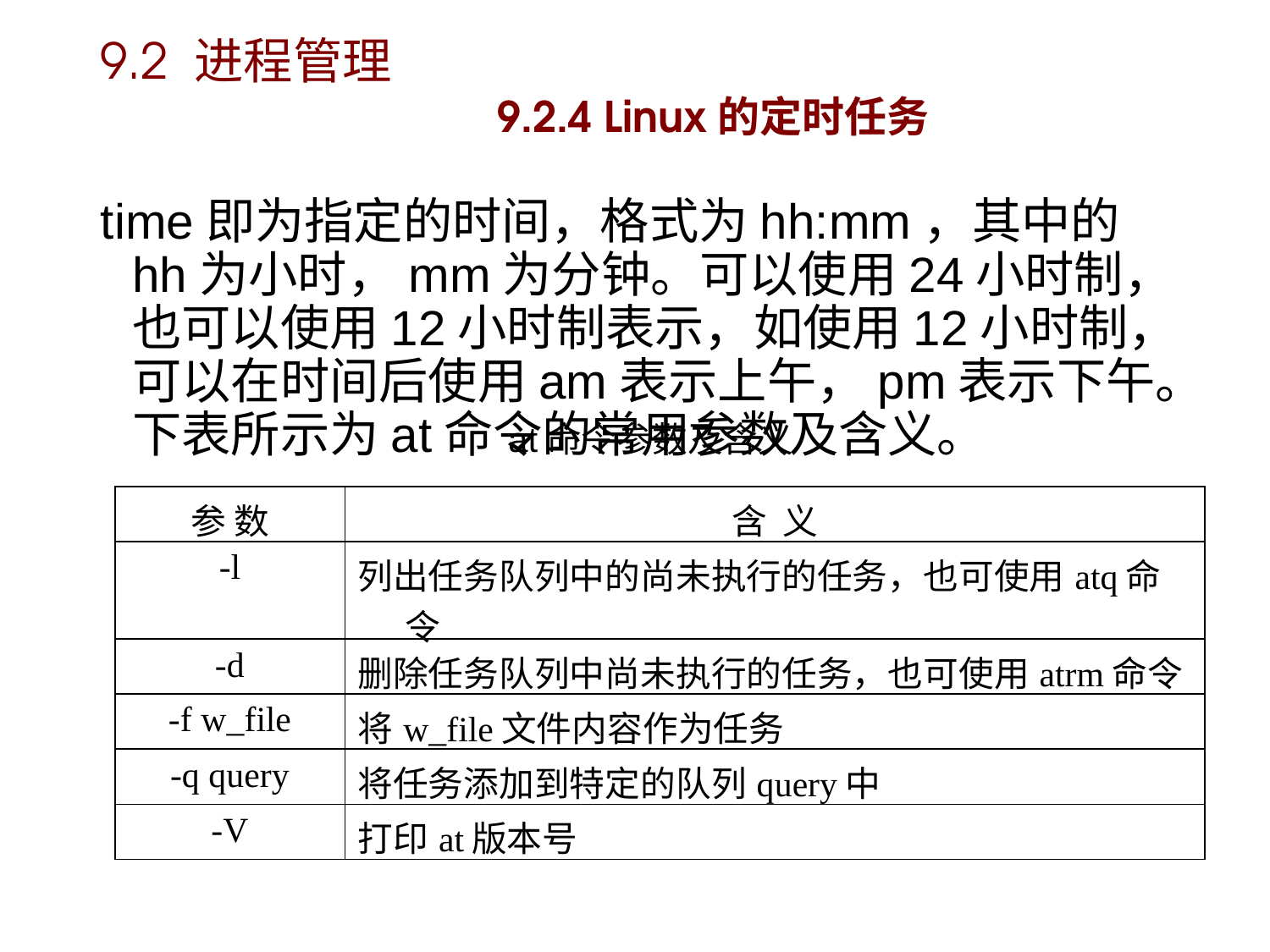

# 9.2 进程管理 9.2.4 Linux的定时任务
time即为指定的时间，格式为hh:mm，其中的hh为小时，mm为分钟。可以使用24小时制，也可以使用12小时制表示，如使用12小时制，可以在时间后使用am表示上午，pm表示下午。下表所示为at命令的常用参数及含义。
at命令参数及含义
| 参 数 | 含 义 |
| --- | --- |
| -l | 列出任务队列中的尚未执行的任务，也可使用atq命令 |
| -d | 删除任务队列中尚未执行的任务，也可使用atrm命令 |
| -f w\_file | 将w\_file文件内容作为任务 |
| -q query | 将任务添加到特定的队列query中 |
| -V | 打印at版本号 |